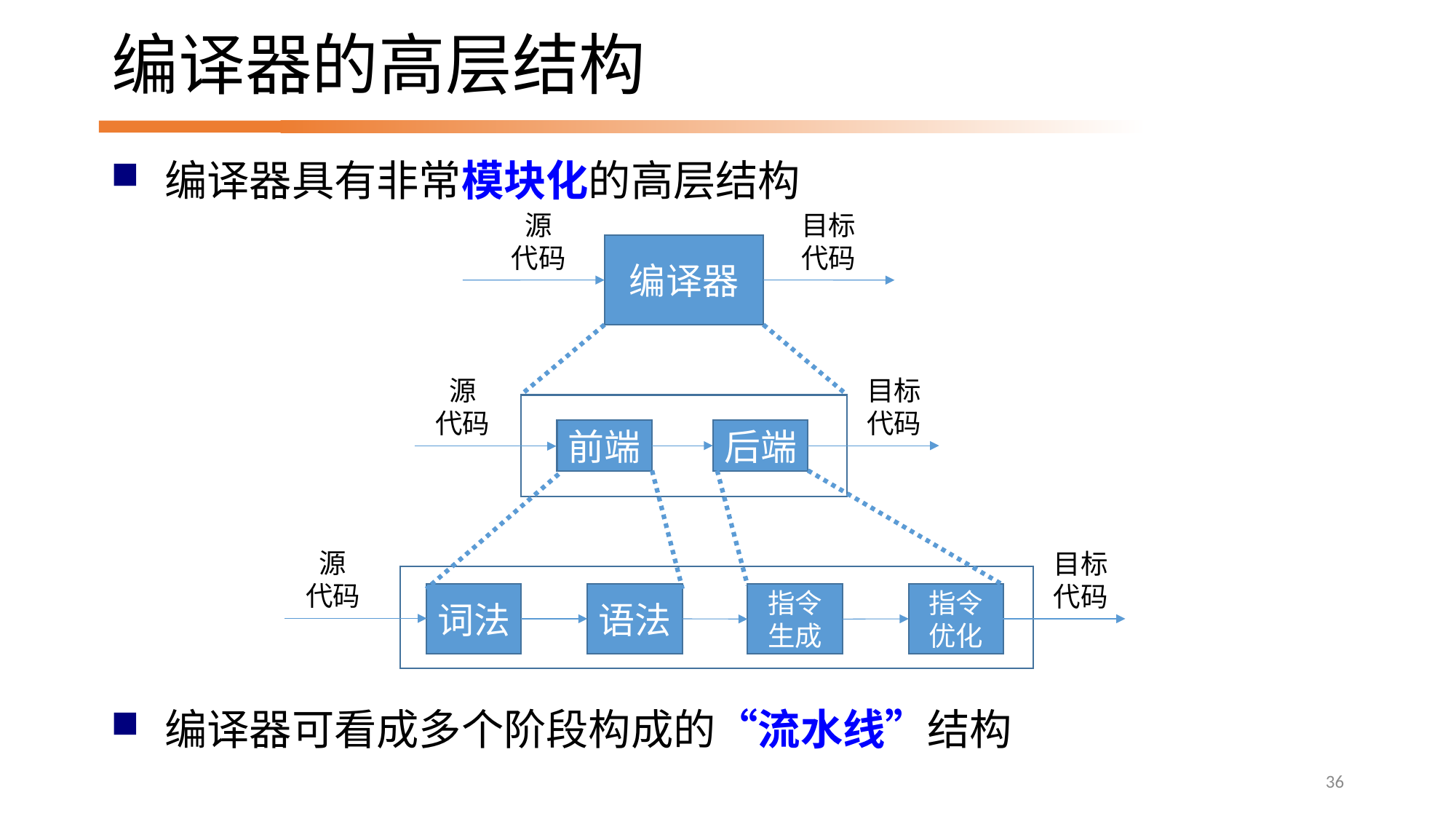

# 编译器的高层结构
编译器具有非常模块化的高层结构
源
代码
目标代码
编译器
源
代码
目标代码

前端
后端
源
代码
目标代码

语法
指令优化
词法
指令生成
编译器可看成多个阶段构成的“流水线”结构
36